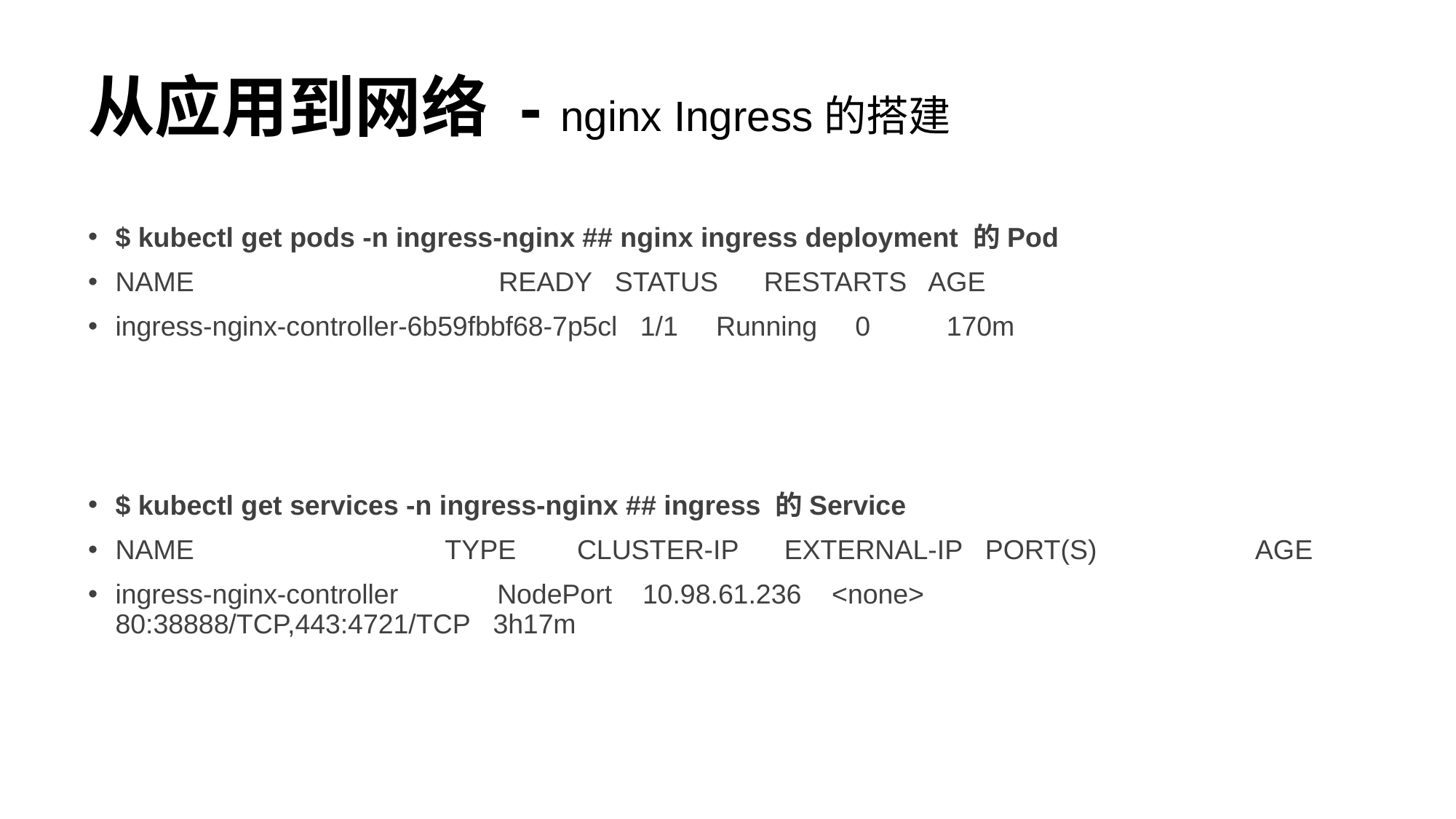

# 从应用到网络 - nginx Ingress的搭建
$ kubectl get pods -n ingress-nginx ## nginx ingress deployment 的Pod
NAME                                        READY   STATUS      RESTARTS   AGE
ingress-nginx-controller-6b59fbbf68-7p5cl   1/1     Running     0          170m

$ kubectl get services -n ingress-nginx ## ingress 的Service
NAME                                 TYPE        CLUSTER-IP      EXTERNAL-IP   PORT(S)                     AGE
ingress-nginx-controller             NodePort    10.98.61.236    <none>        80:38888/TCP,443:4721/TCP   3h17m